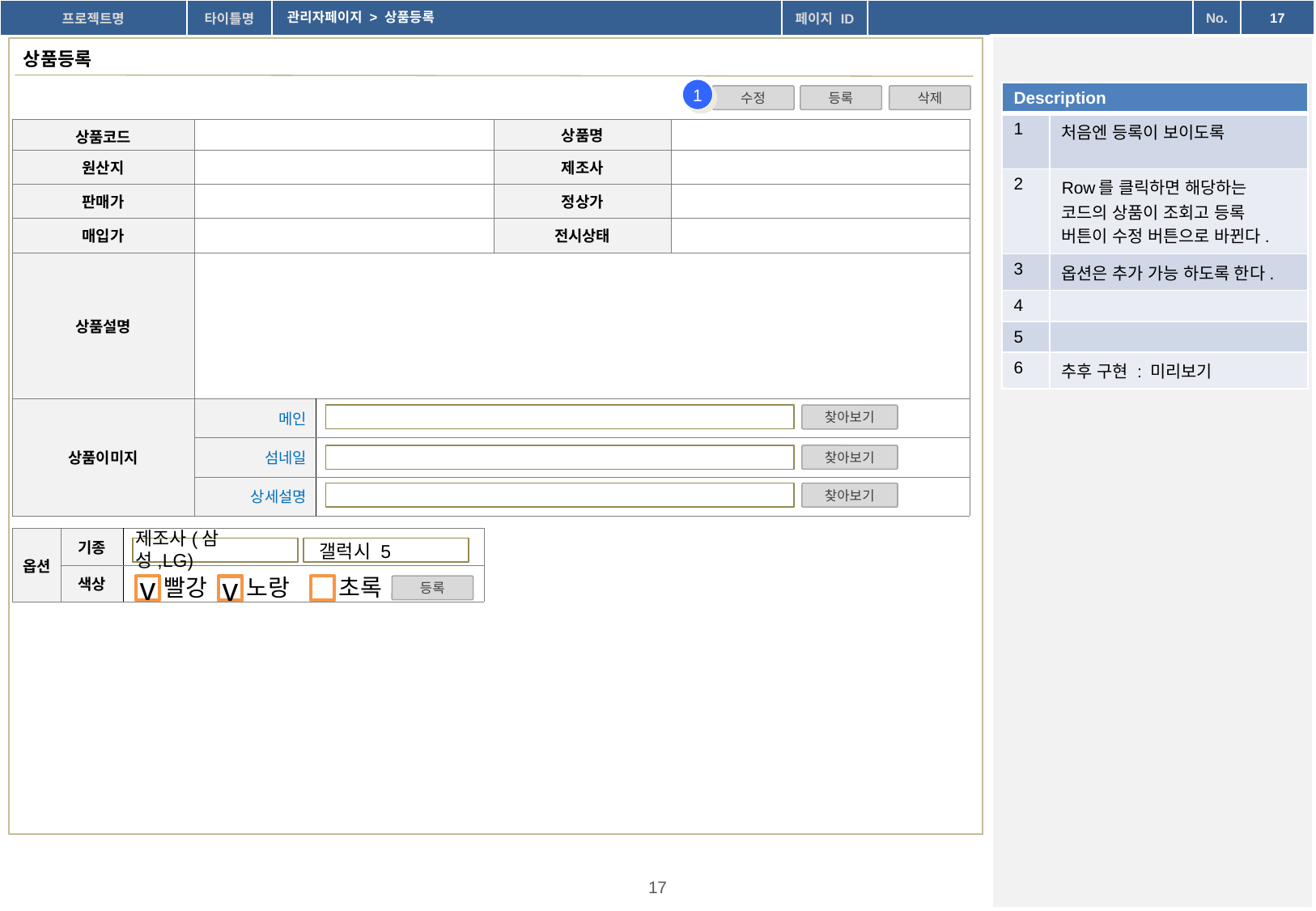

관리자페이지 > 상품등록

상품등록
1
| Description |  |
| --- | --- |
| 1 | 처음엔 등록이 보이도록 |
| 2 | Row를 클릭하면 해당하는 코드의 상품이 조회고 등록 버튼이 수정 버튼으로 바뀐다. |
| 3 | 옵션은 추가 가능 하도록 한다. |
| 4 |  |
| 5 |  |
| 6 | 추후 구현 : 미리보기 |
수정
등록
삭제
| 상품코드 |  |  | 상품명 |  |
| --- | --- | --- | --- | --- |
| 원산지 |  |  | 제조사 |  |
| 판매가 |  |  | 정상가 |  |
| 매입가 |  |  | 전시상태 |  |
| 상품설명 |  |  |  |  |
| 상품이미지 | 메인 |  |  |  |
|  | 섬네일 |  |  |  |
|  | 상세설명 |  |  |  |

찾아보기

찾아보기

찾아보기
| 옵션 | 기종 |  |  |  |
| --- | --- | --- | --- | --- |
|  | 색상 |  |  |  |
제조사(삼성,LG)
갤럭시 5

빨강
노랑
초록
v

등록
v